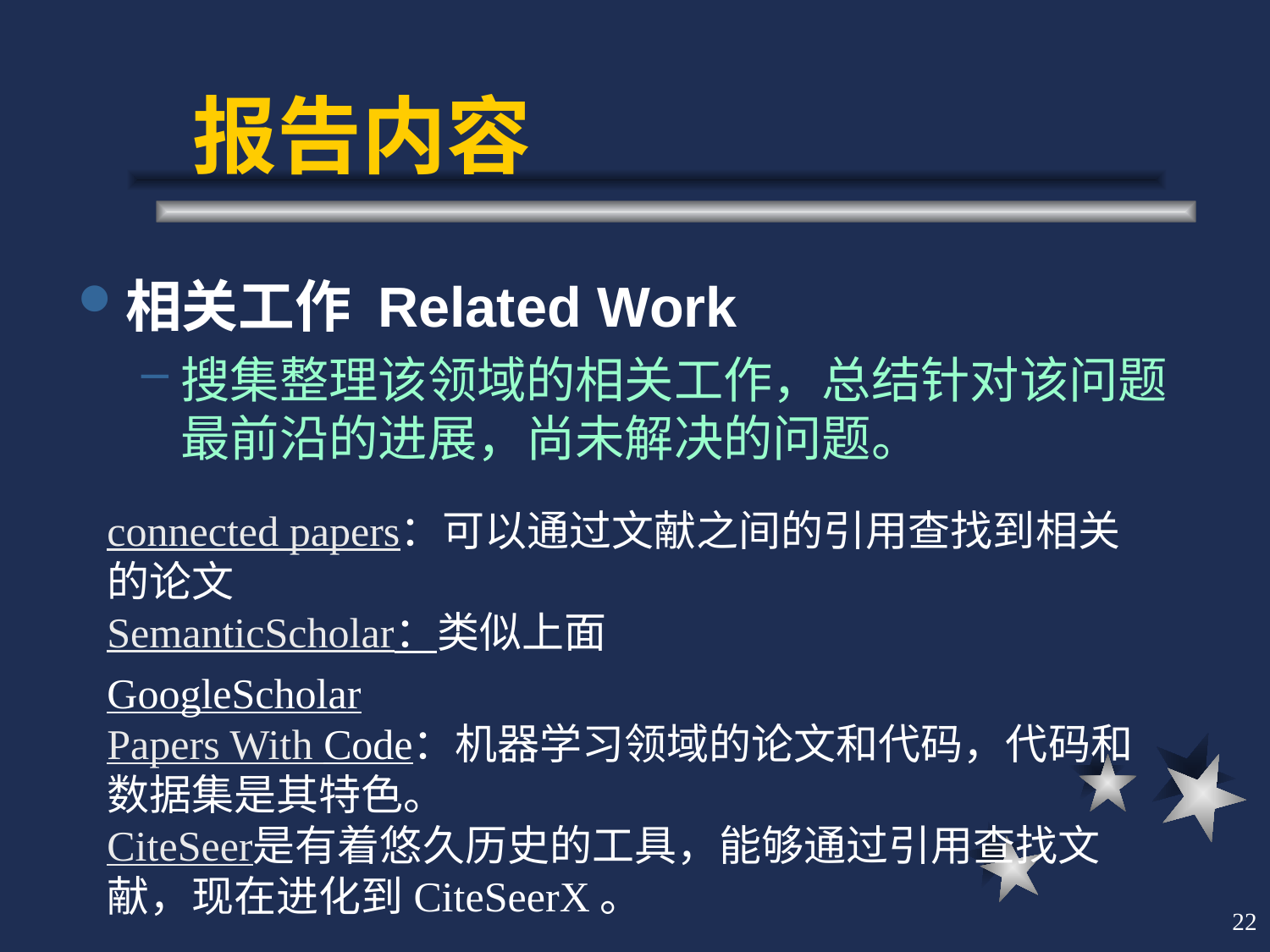

# 报告内容
相关工作 Related Work
搜集整理该领域的相关工作，总结针对该问题最前沿的进展，尚未解决的问题。
connected papers：可以通过文献之间的引用查找到相关的论文
SemanticScholar：类似上面
GoogleScholar
Papers With Code：机器学习领域的论文和代码，代码和数据集是其特色。
CiteSeer是有着悠久历史的工具，能够通过引用查找文献，现在进化到CiteSeerX。
22